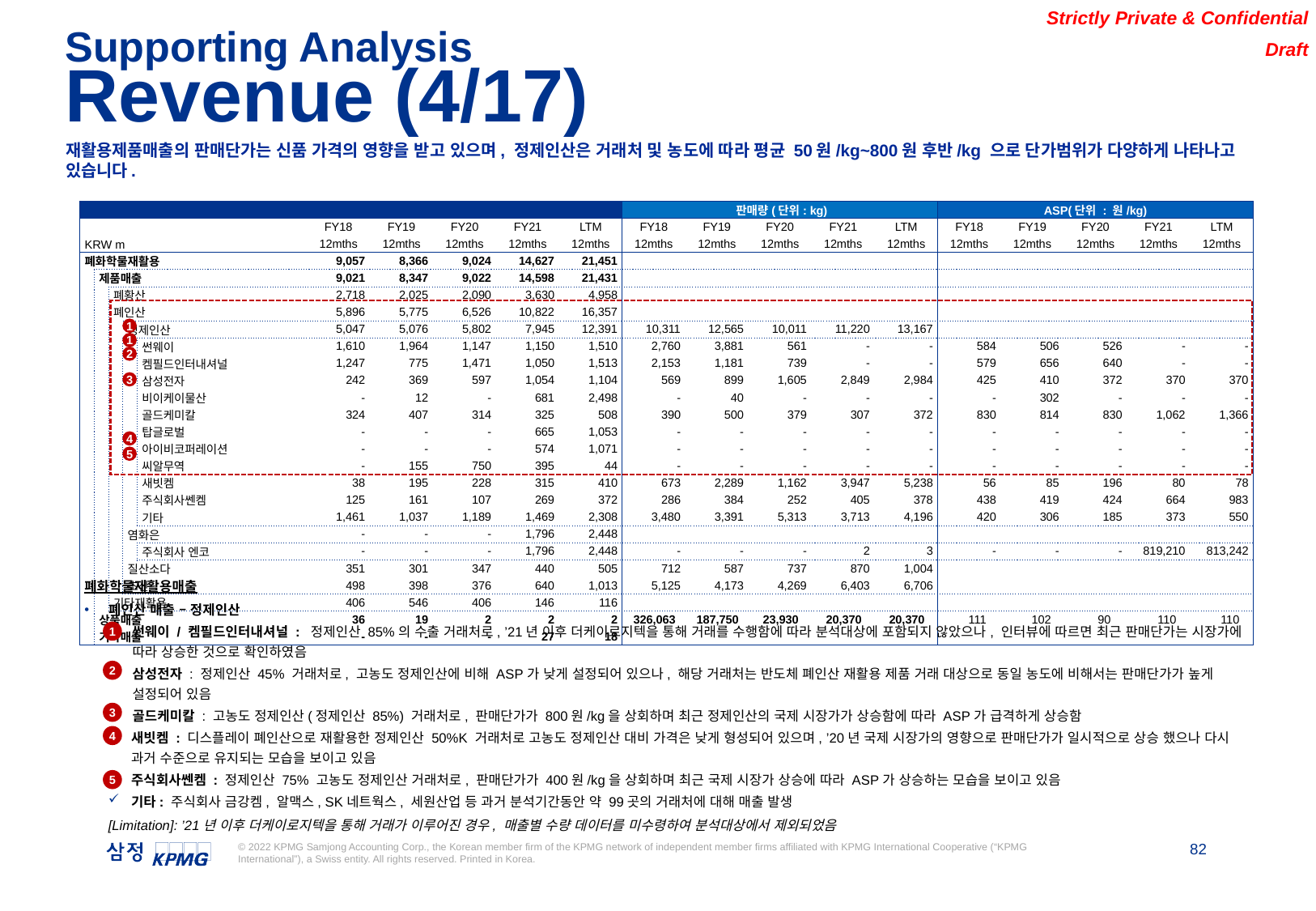

Supporting Analysis
Revenue (4/17)
재활용제품매출의 판매단가는 신품 가격의 영향을 받고 있으며, 정제인산은 거래처 및 농도에 따라 평균 50원/kg~800원 후반/kg 으로 단가범위가 다양하게 나타나고 있습니다.
|  |  |  |  |  |  |  |  |  |  | 판매량(단위: kg) |  |  |  |  | ASP(단위 : 원/kg) |  |  |  |  |
| --- | --- | --- | --- | --- | --- | --- | --- | --- | --- | --- | --- | --- | --- | --- | --- | --- | --- | --- | --- |
|  |  |  |  |  | FY18 | FY19 | FY20 | FY21 | LTM | FY18 | FY19 | FY20 | FY21 | LTM | FY18 | FY19 | FY20 | FY21 | LTM |
| KRW m |  |  |  |  | 12mths | 12mths | 12mths | 12mths | 12mths | 12mths | 12mths | 12mths | 12mths | 12mths | 12mths | 12mths | 12mths | 12mths | 12mths |
| 폐화학물재활용 |  |  |  |  | 9,057 | 8,366 | 9,024 | 14,627 | 21,451 |  |  |  |  |  |  |  |  |  |  |
|  | 제품매출 |  |  |  | 9,021 | 8,347 | 9,022 | 14,598 | 21,431 |  |  |  |  |  |  |  |  |  |  |
|  |  | 폐황산 |  |  | 2,718 | 2,025 | 2,090 | 3,630 | 4,958 |  |  |  |  |  |  |  |  |  |  |
|  |  | 폐인산 |  |  | 5,896 | 5,775 | 6,526 | 10,822 | 16,357 |  |  |  |  |  |  |  |  |  |  |
|  |  |  | 정제인산 |  | 5,047 | 5,076 | 5,802 | 7,945 | 12,391 | 10,311 | 12,565 | 10,011 | 11,220 | 13,167 |  |  |  |  |  |
|  |  |  |  | 썬웨이 | 1,610 | 1,964 | 1,147 | 1,150 | 1,510 | 2,760 | 3,881 | 561 | - | - | 584 | 506 | 526 | - | - |
|  |  |  |  | 켐필드인터내셔널 | 1,247 | 775 | 1,471 | 1,050 | 1,513 | 2,153 | 1,181 | 739 | - | - | 579 | 656 | 640 | - | - |
|  |  |  |  | 삼성전자 | 242 | 369 | 597 | 1,054 | 1,104 | 569 | 899 | 1,605 | 2,849 | 2,984 | 425 | 410 | 372 | 370 | 370 |
|  |  |  |  | 비이케이물산 | - | 12 | - | 681 | 2,498 | - | 40 | - | - | - | - | 302 | - | - | - |
|  |  |  |  | 골드케미칼 | 324 | 407 | 314 | 325 | 508 | 390 | 500 | 379 | 307 | 372 | 830 | 814 | 830 | 1,062 | 1,366 |
|  |  |  |  | 탑글로벌 | - | - | - | 665 | 1,053 | - | - | - | - | - | - | - | - | - | - |
|  |  |  |  | 아이비코퍼레이션 | - | - | - | 574 | 1,071 | - | - | - | - | - | - | - | - | - | - |
|  |  |  |  | 씨알무역 | - | 155 | 750 | 395 | 44 | - | - | - | - | - | - | - | - | - | - |
|  |  |  |  | 새빗켐 | 38 | 195 | 228 | 315 | 410 | 673 | 2,289 | 1,162 | 3,947 | 5,238 | 56 | 85 | 196 | 80 | 78 |
|  |  |  |  | 주식회사쎈켐 | 125 | 161 | 107 | 269 | 372 | 286 | 384 | 252 | 405 | 378 | 438 | 419 | 424 | 664 | 983 |
|  |  |  |  | 기타 | 1,461 | 1,037 | 1,189 | 1,469 | 2,308 | 3,480 | 3,391 | 5,313 | 3,713 | 4,196 | 420 | 306 | 185 | 373 | 550 |
|  |  |  | 염화은 |  | - | - | - | 1,796 | 2,448 |  |  |  |  |  |  |  |  |  |  |
|  |  |  |  | 주식회사 엔코 | - | - | - | 1,796 | 2,448 | - | - | - | 2 | 3 | - | - | - | 819,210 | 813,242 |
|  |  |  | 질산소다 |  | 351 | 301 | 347 | 440 | 505 | 712 | 587 | 737 | 870 | 1,004 |  |  |  |  |  |
|  |  |  | 초산 |  | 498 | 398 | 376 | 640 | 1,013 | 5,125 | 4,173 | 4,269 | 6,403 | 6,706 |  |  |  |  |  |
|  |  | 기타재활용 |  |  | 406 | 546 | 406 | 146 | 116 |  |  |  |  |  |  |  |  |  |  |
|  | 상품매출 |  |  |  | 36 | 19 | 2 | 2 | 2 | 326,063 | 187,750 | 23,930 | 20,370 | 20,370 | 111 | 102 | 90 | 110 | 110 |
|  | 기타매출 |  |  |  | - | - | - | 27 | 18 |  |  |  |  |  |  |  |  |  |  |

1
1
2
3
4
5
폐화학물재활용매출
폐인산 매출 – 정제인산
썬웨이 / 켐필드인터내셔널 :  정제인산 85%의 수출 거래처로, ’21년 이후 더케이로지텍을 통해 거래를 수행함에 따라 분석대상에 포함되지 않았으나, 인터뷰에 따르면 최근 판매단가는 시장가에 따라 상승한 것으로 확인하였음
삼성전자 : 정제인산 45% 거래처로, 고농도 정제인산에 비해 ASP가 낮게 설정되어 있으나, 해당 거래처는 반도체 폐인산 재활용 제품 거래 대상으로 동일 농도에 비해서는 판매단가가 높게 설정되어 있음
골드케미칼 : 고농도 정제인산(정제인산 85%) 거래처로, 판매단가가 800원/kg을 상회하며 최근 정제인산의 국제 시장가가 상승함에 따라 ASP가 급격하게 상승함
새빗켐 : 디스플레이 폐인산으로 재활용한 정제인산 50%K 거래처로 고농도 정제인산 대비 가격은 낮게 형성되어 있으며, ’20년 국제 시장가의 영향으로 판매단가가 일시적으로 상승 했으나 다시 과거 수준으로 유지되는 모습을 보이고 있음
주식회사쎈켐 : 정제인산 75% 고농도 정제인산 거래처로, 판매단가가 400원/kg을 상회하며 최근 국제 시장가 상승에 따라 ASP가 상승하는 모습을 보이고 있음
기타: 주식회사 금강켐, 알맥스, SK네트웍스, 세원산업 등 과거 분석기간동안 약 99곳의 거래처에 대해 매출 발생
[Limitation]: ’21년 이후 더케이로지텍을 통해 거래가 이루어진 경우, 매출별 수량 데이터를 미수령하여 분석대상에서 제외되었음
1
2
3
4
5